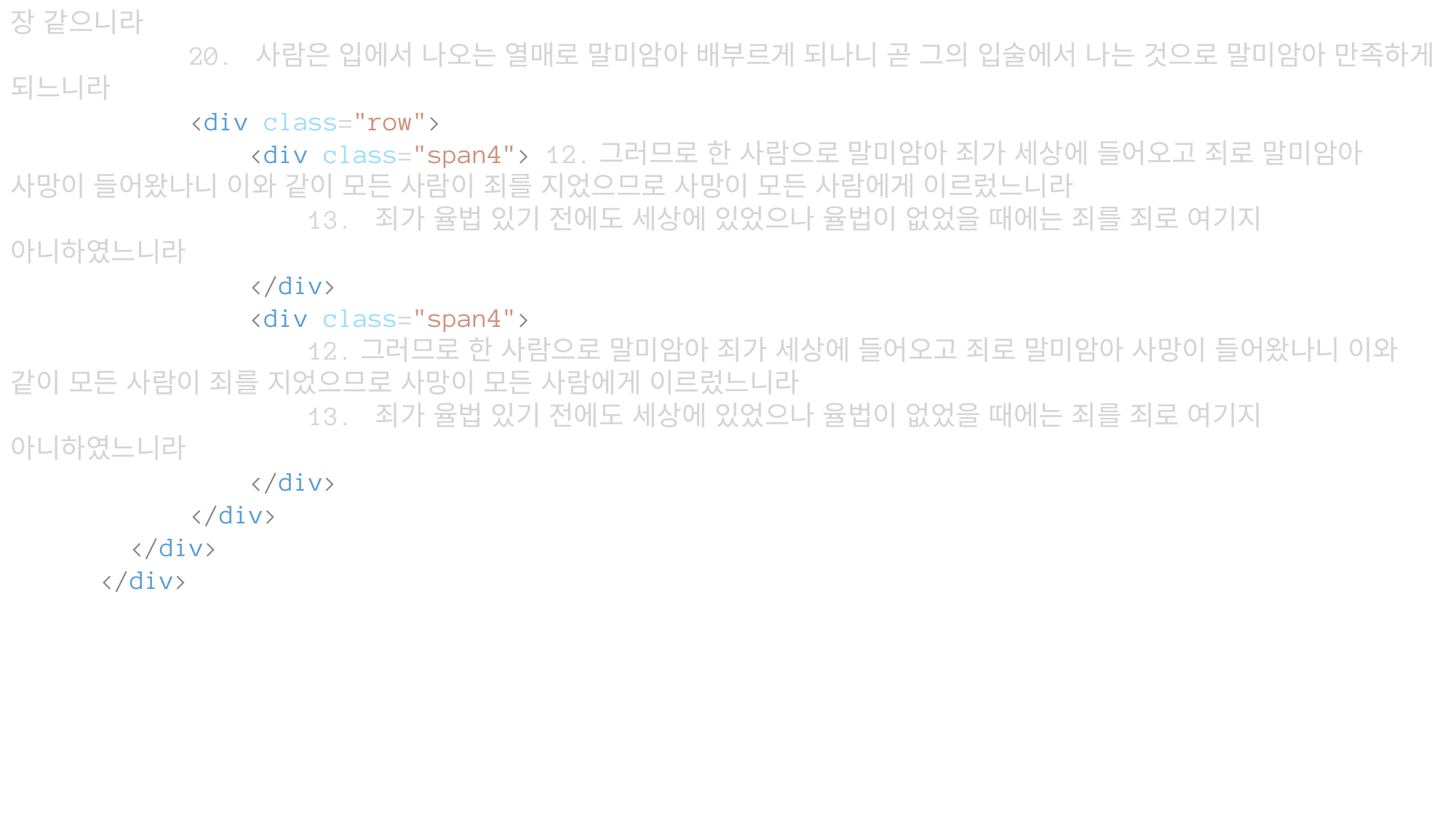

장 같으니라
            20. 사람은 입에서 나오는 열매로 말미암아 배부르게 되나니 곧 그의 입술에서 나는 것으로 말미암아 만족하게 되느니라
            <div class="row">
                <div class="span4"> 12.그러므로 한 사람으로 말미암아 죄가 세상에 들어오고 죄로 말미암아 사망이 들어왔나니 이와 같이 모든 사람이 죄를 지었으므로 사망이 모든 사람에게 이르렀느니라
                    13. 죄가 율법 있기 전에도 세상에 있었으나 율법이 없었을 때에는 죄를 죄로 여기지 아니하였느니라
                </div>
                <div class="span4">
                    12.그러므로 한 사람으로 말미암아 죄가 세상에 들어오고 죄로 말미암아 사망이 들어왔나니 이와 같이 모든 사람이 죄를 지었으므로 사망이 모든 사람에게 이르렀느니라
                    13. 죄가 율법 있기 전에도 세상에 있었으나 율법이 없었을 때에는 죄를 죄로 여기지 아니하였느니라
                </div>
            </div>
        </div>
      </div>
#